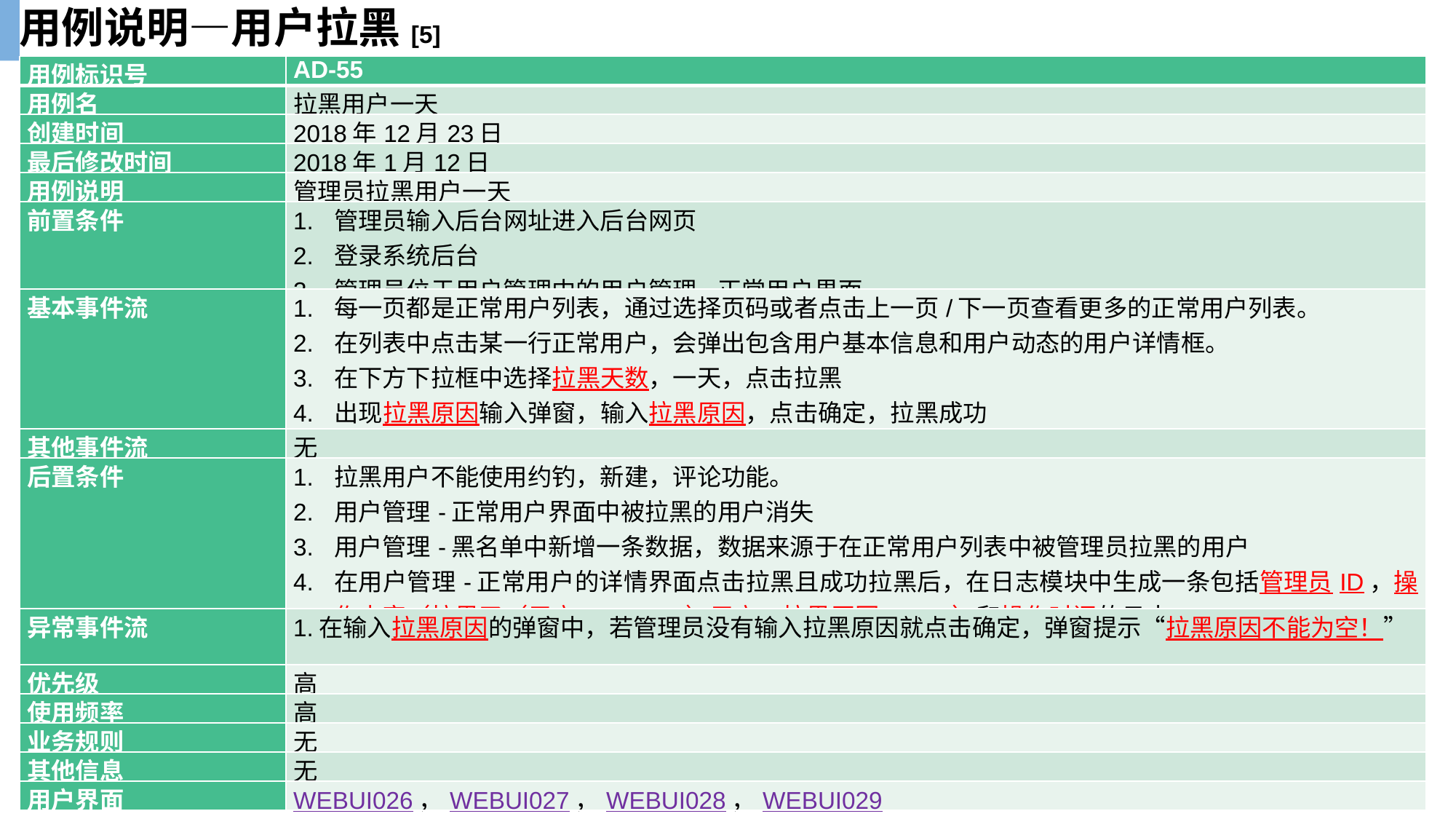

用例说明—用户拉黑[5]
| 用例标识号 | AD-55 |
| --- | --- |
| 用例名 | 拉黑用户一天 |
| 创建时间 | 2018年12月23日 |
| 最后修改时间 | 2018年1月12日 |
| 用例说明 | 管理员拉黑用户一天 |
| 前置条件 | 管理员输入后台网址进入后台网页 登录系统后台 管理员位于用户管理中的用户管理-正常用户界面 |
| 基本事件流 | 每一页都是正常用户列表，通过选择页码或者点击上一页/下一页查看更多的正常用户列表。 在列表中点击某一行正常用户，会弹出包含用户基本信息和用户动态的用户详情框。 在下方下拉框中选择拉黑天数，一天，点击拉黑 出现拉黑原因输入弹窗，输入拉黑原因，点击确定，拉黑成功 |
| 其他事件流 | 无 |
| 后置条件 | 拉黑用户不能使用约钓，新建，评论功能。 用户管理-正常用户界面中被拉黑的用户消失 用户管理-黑名单中新增一条数据，数据来源于在正常用户列表中被管理员拉黑的用户 在用户管理-正常用户的详情界面点击拉黑且成功拉黑后，在日志模块中生成一条包括管理员ID，操作内容（拉黑了（用户ID：xxx）用户，拉黑原因：xxx）和操作时间的日志。 |
| 异常事件流 | 1.在输入拉黑原因的弹窗中，若管理员没有输入拉黑原因就点击确定，弹窗提示“拉黑原因不能为空！” |
| 优先级 | 高 |
| 使用频率 | 高 |
| 业务规则 | 无 |
| 其他信息 | 无 |
| 用户界面 | WEBUI026，WEBUI027，WEBUI028，WEBUI029 |